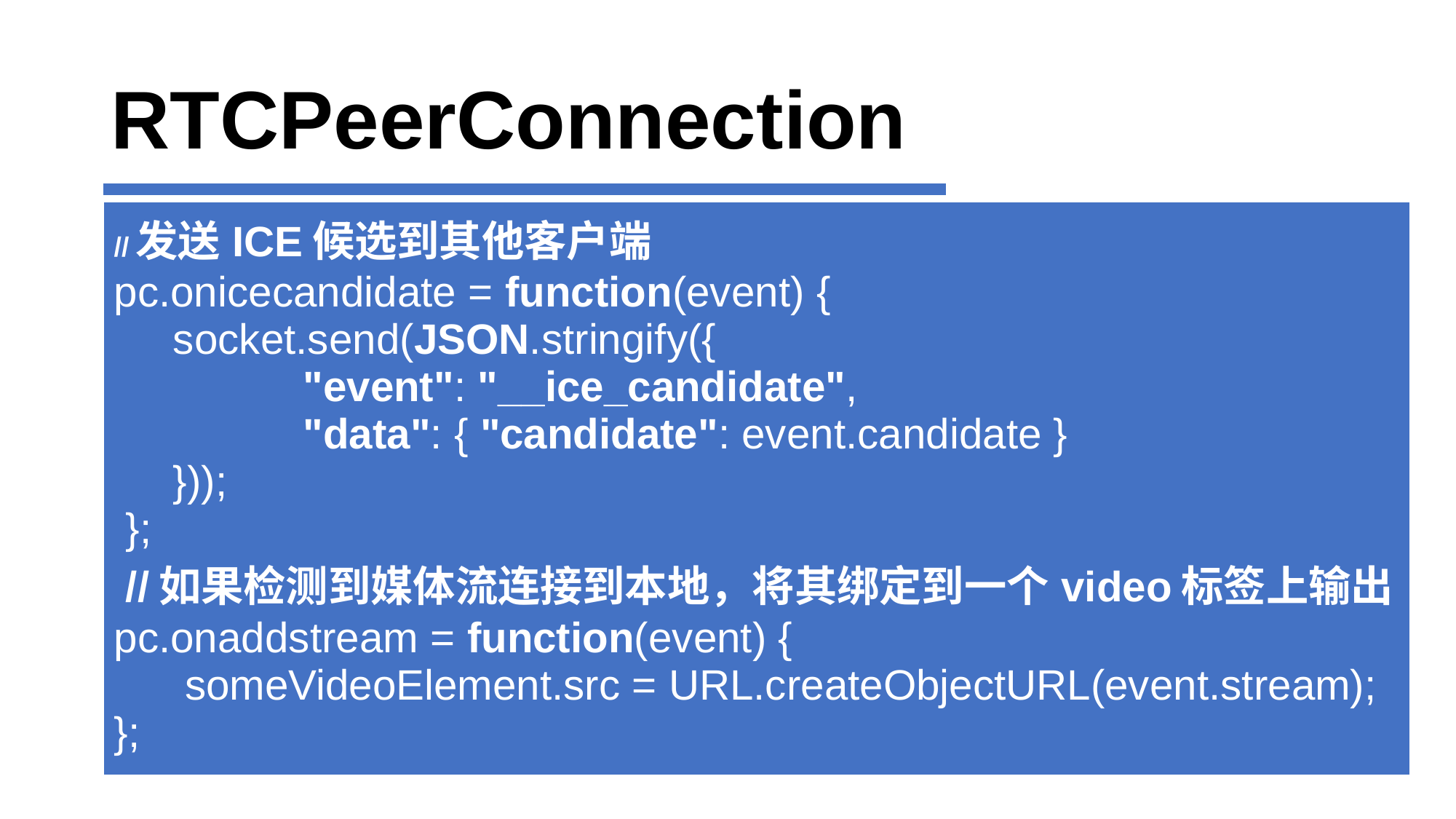

# RTCPeerConnection
| //发送ICE候选到其他客户端 pc.onicecandidate = function(event) { socket.send(JSON.stringify({ "event": "\_\_ice\_candidate", "data": { "candidate": event.candidate } })); }; //如果检测到媒体流连接到本地，将其绑定到一个video标签上输出 pc.onaddstream = function(event) { someVideoElement.src = URL.createObjectURL(event.stream); }; |
| --- |